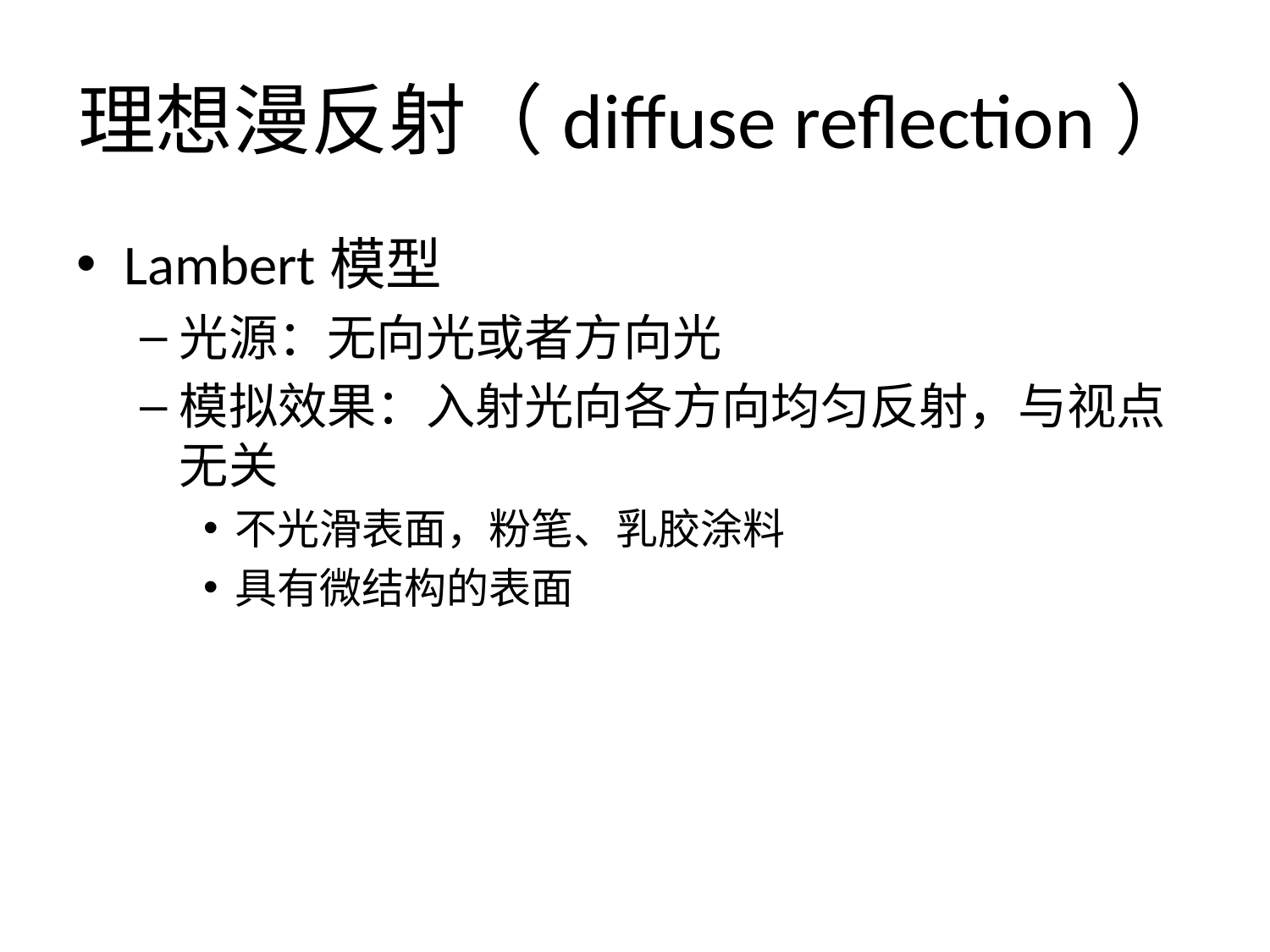

# 理想漫反射（diffuse reflection）
Lambert模型
光源：无向光或者方向光
模拟效果：入射光向各方向均匀反射，与视点无关
不光滑表面，粉笔、乳胶涂料
具有微结构的表面